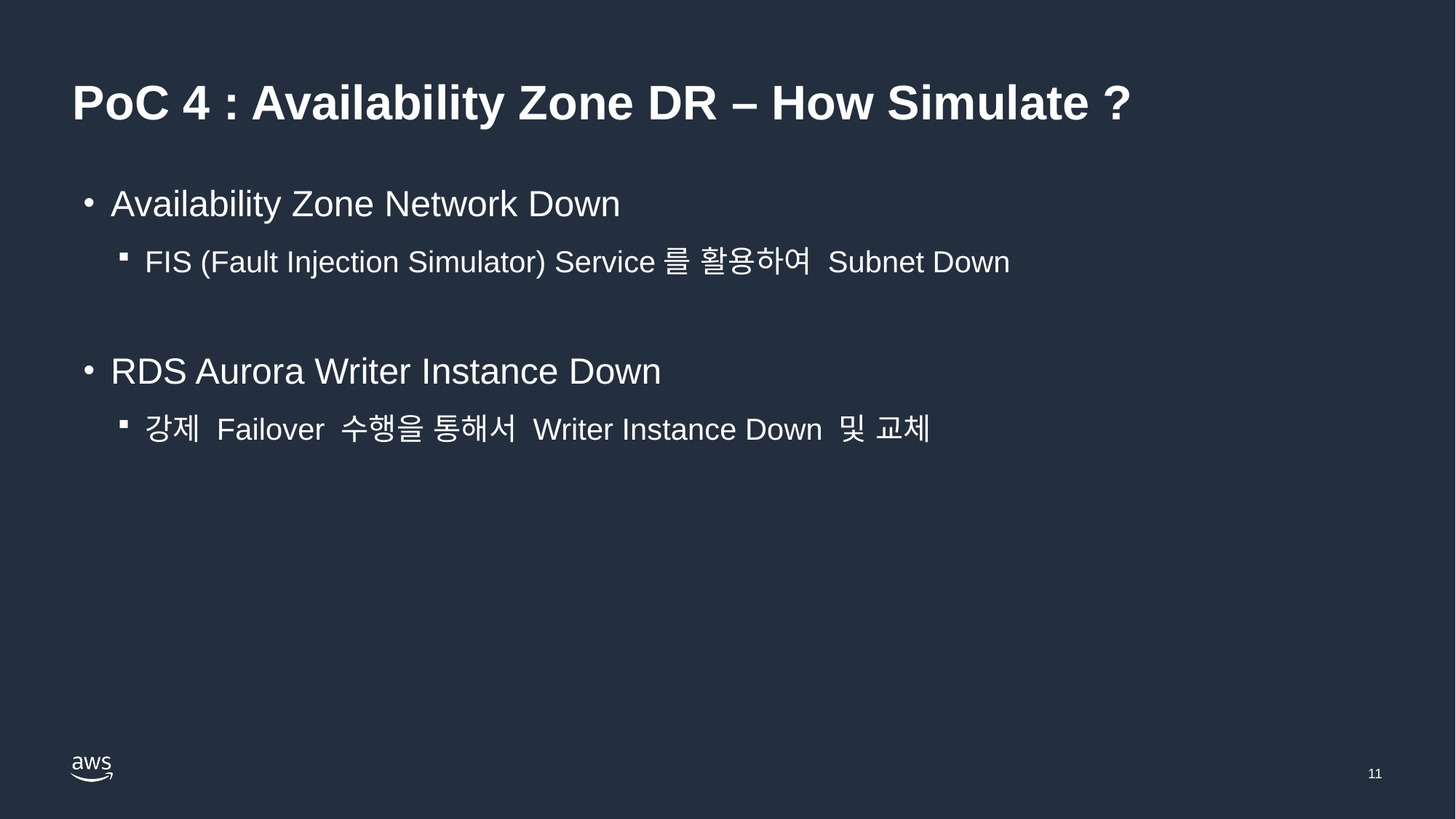

# PoC 4 : Availability Zone DR – How Simulate ?
Availability Zone Network Down
FIS (Fault Injection Simulator) Service를 활용하여 Subnet Down

RDS Aurora Writer Instance Down
강제 Failover 수행을 통해서 Writer Instance Down 및 교체

11